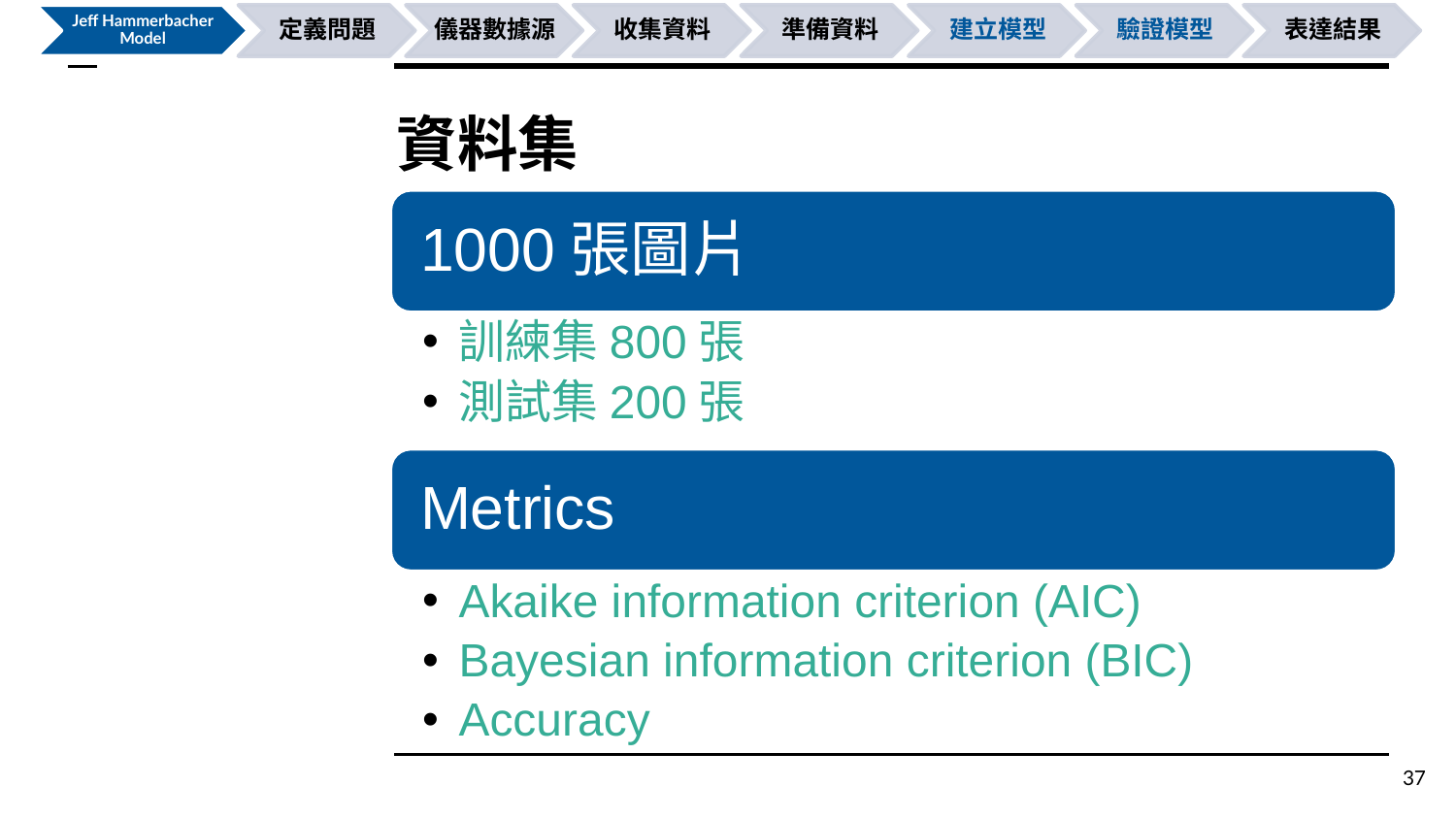

Jeff Hammerbacher Model
定義問題
儀器數據源
收集資料
準備資料
建立模型
驗證模型
表達結果
# 資料集
1000張圖片
訓練集800張
測試集200張
Metrics
Akaike information criterion (AIC)
Bayesian information criterion (BIC)
Accuracy
37